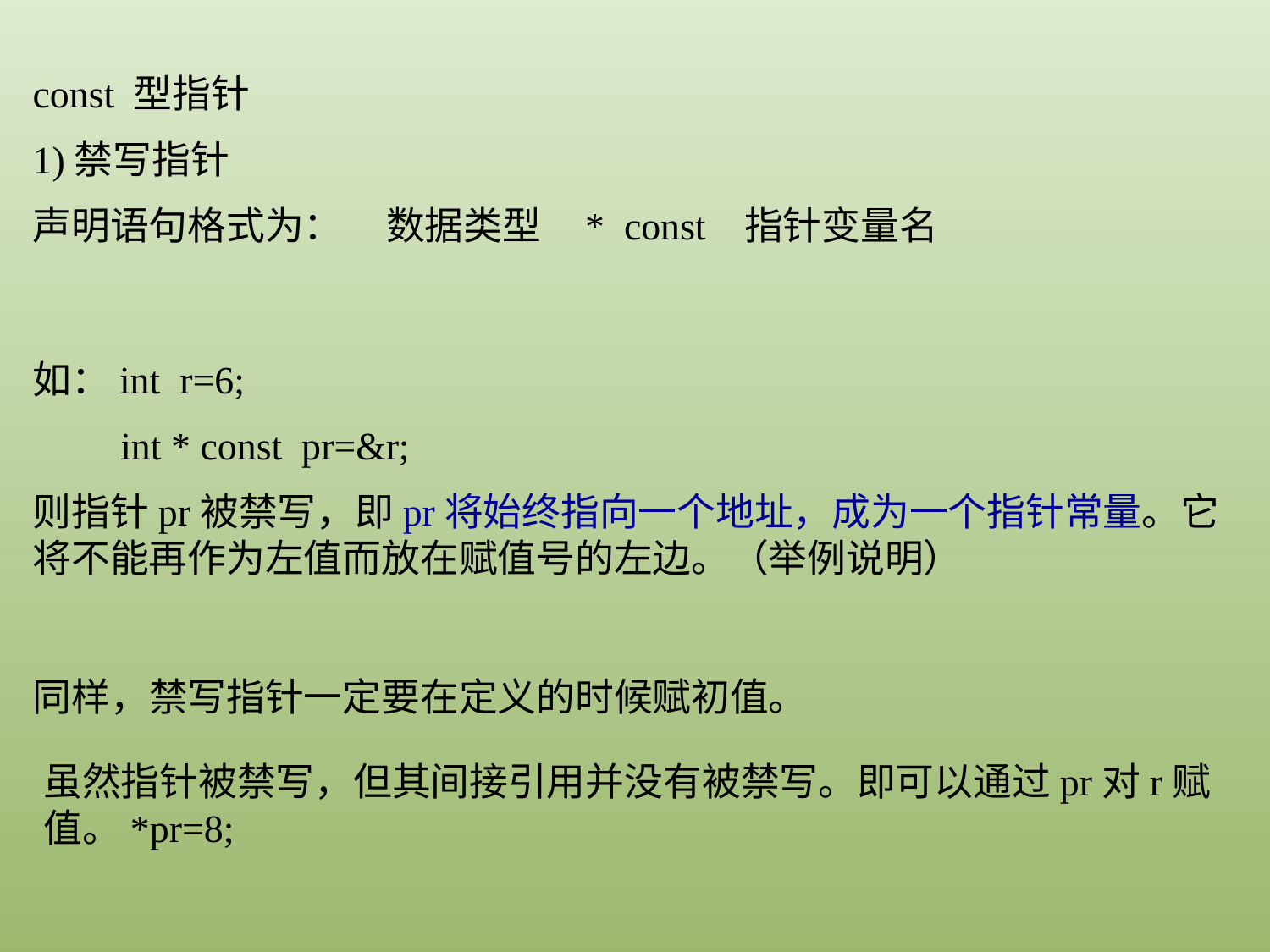

const 型指针
1)禁写指针
声明语句格式为：     数据类型    *  const   指针变量名
如：int  r=6;
         int * const  pr=&r;
则指针pr被禁写，即pr将始终指向一个地址，成为一个指针常量。它将不能再作为左值而放在赋值号的左边。（举例说明）
同样，禁写指针一定要在定义的时候赋初值。
虽然指针被禁写，但其间接引用并没有被禁写。即可以通过pr对r赋值。*pr=8;
562